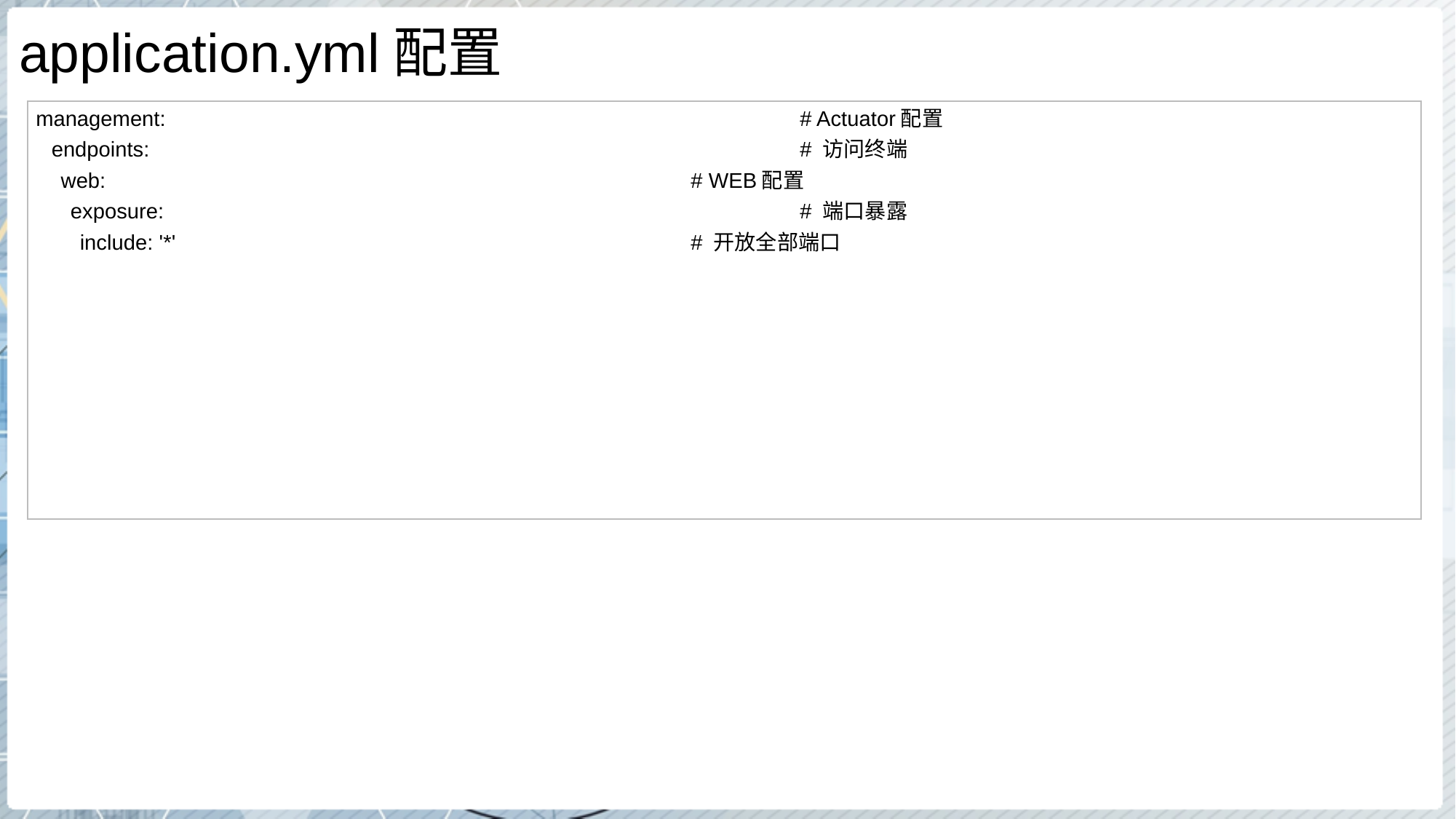

# application.yml配置
| management: # Actuator配置 endpoints: # 访问终端 web: # WEB配置 exposure: # 端口暴露 include: '\*' # 开放全部端口 |
| --- |